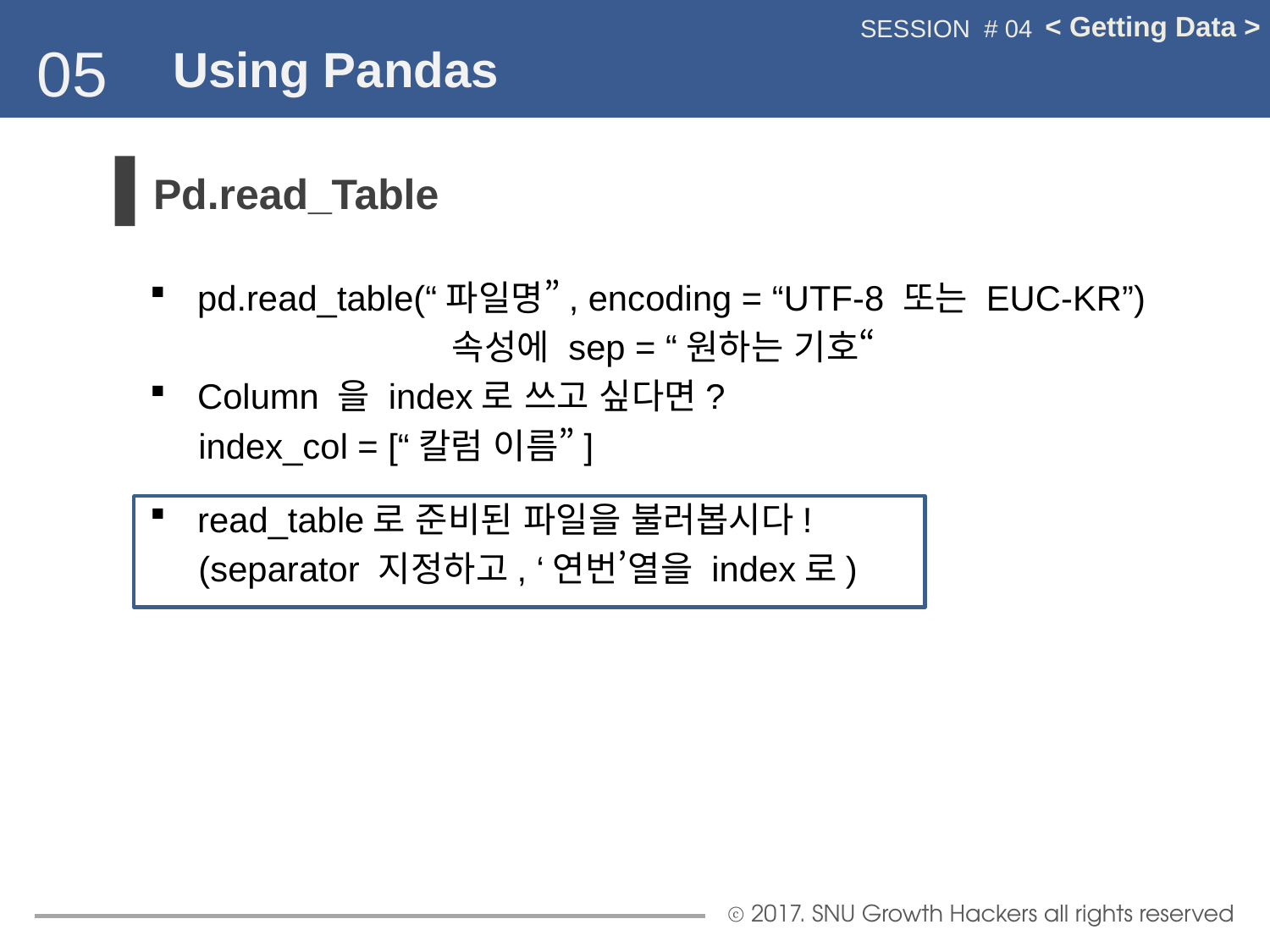

< Getting Data >
SESSION  # 04
05
Using Pandas

Pd.read_Table
pd.read_table(“파일명”, encoding = “UTF-8 또는 EUC-KR”)
    		    속성에 sep = “원하는 기호“
Column 을 index로 쓰고 싶다면?
     index_col = [“칼럼 이름”]

read_table로 준비된 파일을 불러봅시다!
     (separator 지정하고, ‘연번’열을 index로)

ⓒ 2017. SNU Growth Hackers all rights reserved